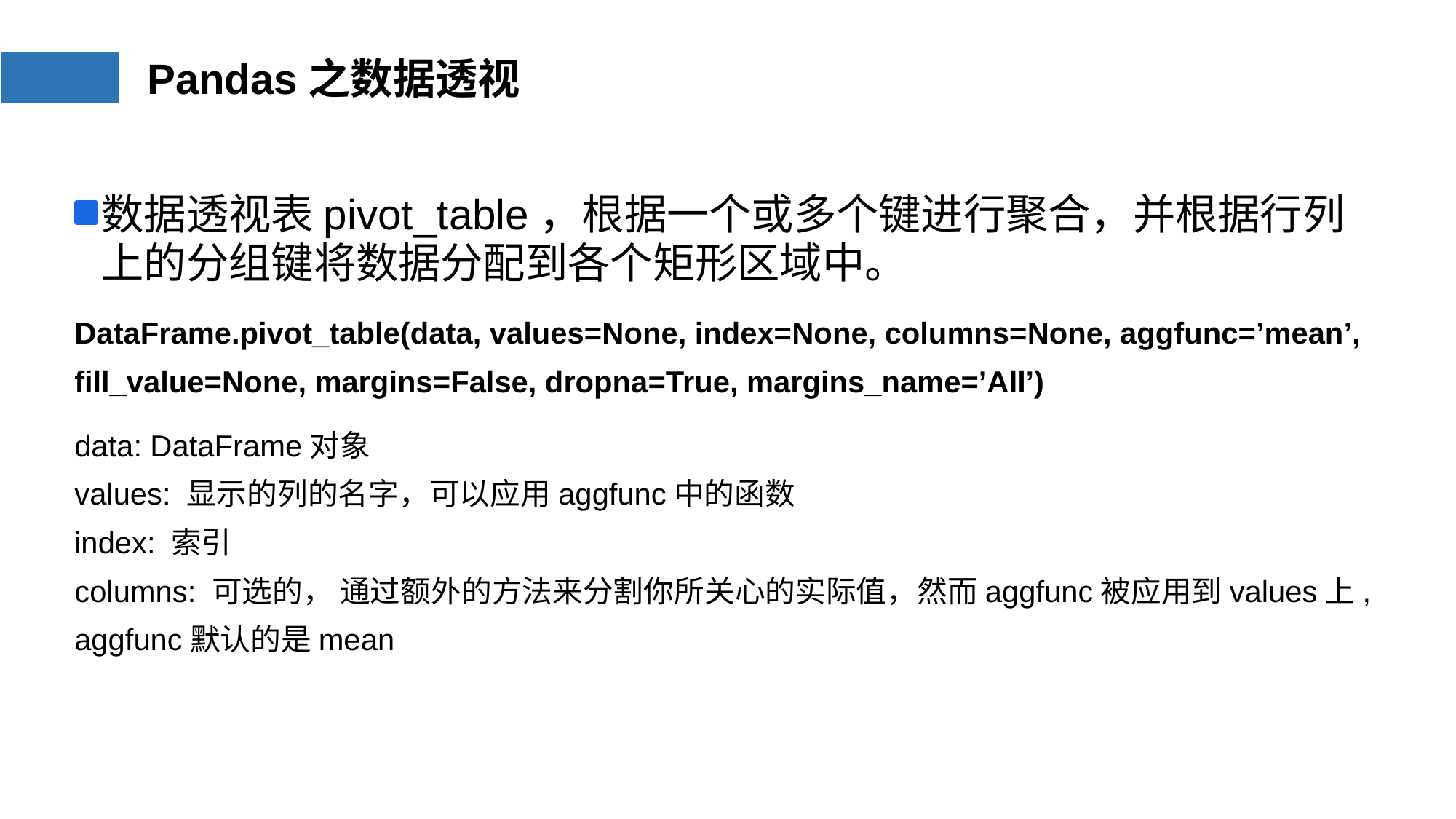

# Pandas之数据透视
数据透视表pivot_table，根据一个或多个键进行聚合，并根据行列上的分组键将数据分配到各个矩形区域中。
DataFrame.pivot_table(data, values=None, index=None, columns=None, aggfunc=’mean’, fill_value=None, margins=False, dropna=True, margins_name=’All’)
data: DataFrame对象 
values: 显示的列的名字，可以应用aggfunc中的函数 
index: 索引 
columns: 可选的， 通过额外的方法来分割你所关心的实际值，然而aggfunc被应用到values上, aggfunc默认的是mean